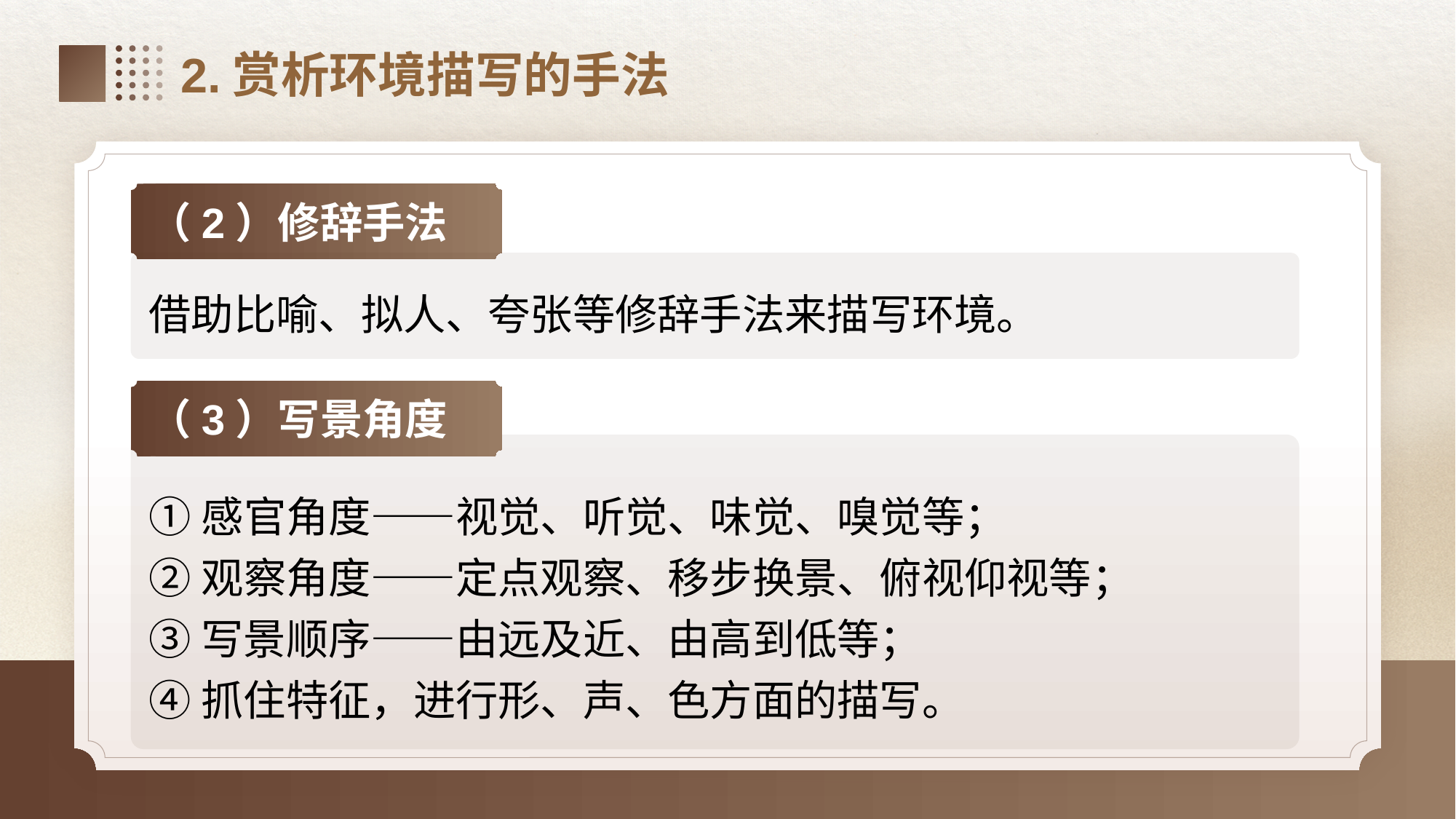

2.赏析环境描写的手法

（2）修辞手法

借助比喻、拟人、夸张等修辞手法来描写环境。

（3）写景角度

①感官角度——视觉、听觉、味觉、嗅觉等；
②观察角度——定点观察、移步换景、俯视仰视等；
③写景顺序——由远及近、由高到低等；
④抓住特征，进行形、声、色方面的描写。